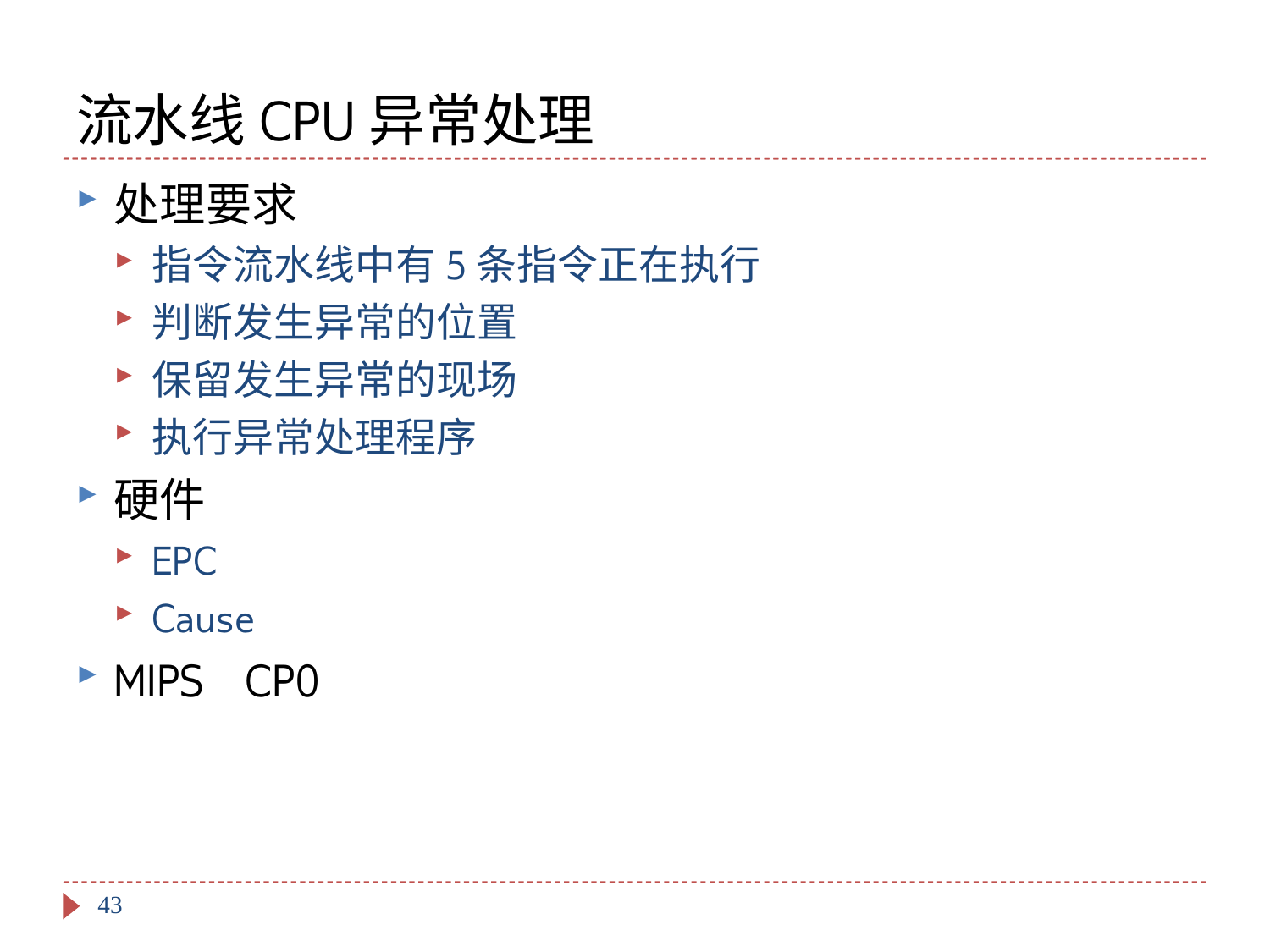

# 流水线CPU异常处理
处理要求
指令流水线中有5条指令正在执行
判断发生异常的位置
保留发生异常的现场
执行异常处理程序
硬件
EPC
Cause
MIPS   CP0

43